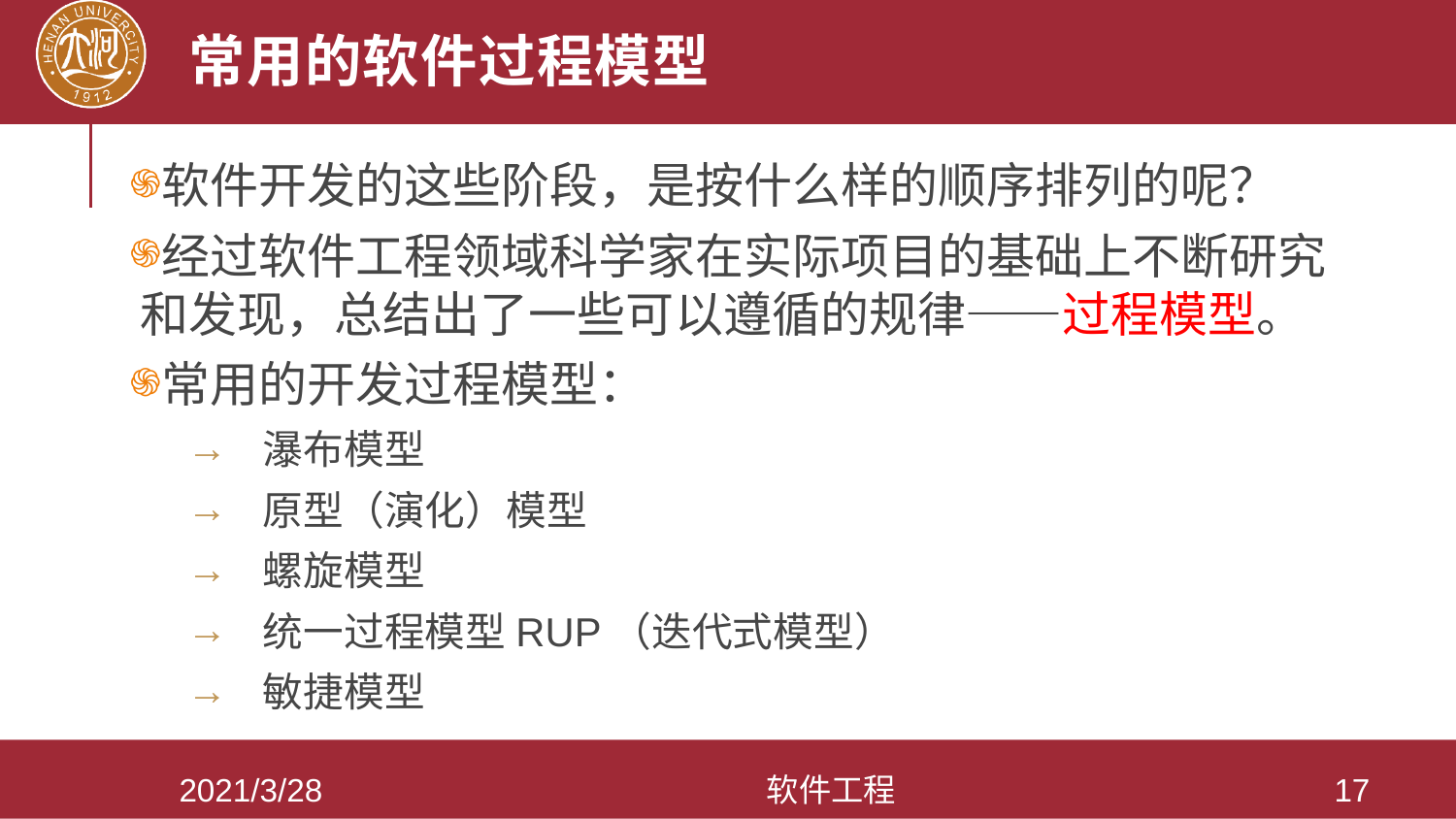

# 常用的软件过程模型
软件开发的这些阶段，是按什么样的顺序排列的呢？
经过软件工程领域科学家在实际项目的基础上不断研究和发现，总结出了一些可以遵循的规律——过程模型。
常用的开发过程模型：
 瀑布模型
 原型（演化）模型
 螺旋模型
 统一过程模型RUP（迭代式模型）
 敏捷模型
2021/3/28
软件工程
17